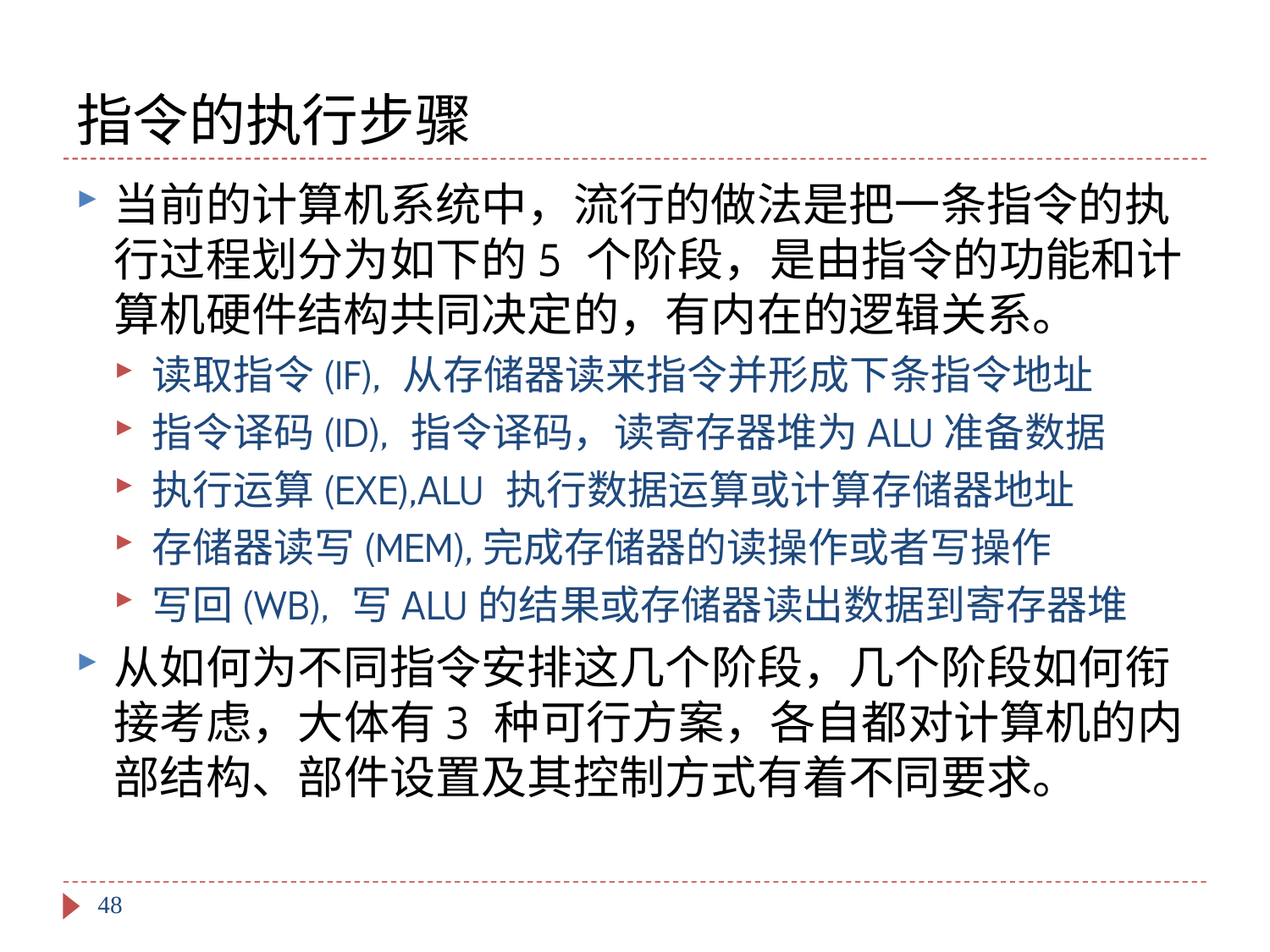

# 指令的执行步骤
当前的计算机系统中，流行的做法是把一条指令的执行过程划分为如下的5 个阶段，是由指令的功能和计算机硬件结构共同决定的，有内在的逻辑关系。
读取指令(IF), 从存储器读来指令并形成下条指令地址
指令译码(ID), 指令译码，读寄存器堆为ALU准备数据
执行运算(EXE),ALU 执行数据运算或计算存储器地址
存储器读写(MEM),完成存储器的读操作或者写操作
写回(WB), 写ALU的结果或存储器读出数据到寄存器堆
从如何为不同指令安排这几个阶段，几个阶段如何衔接考虑，大体有3 种可行方案，各自都对计算机的内部结构、部件设置及其控制方式有着不同要求。

48